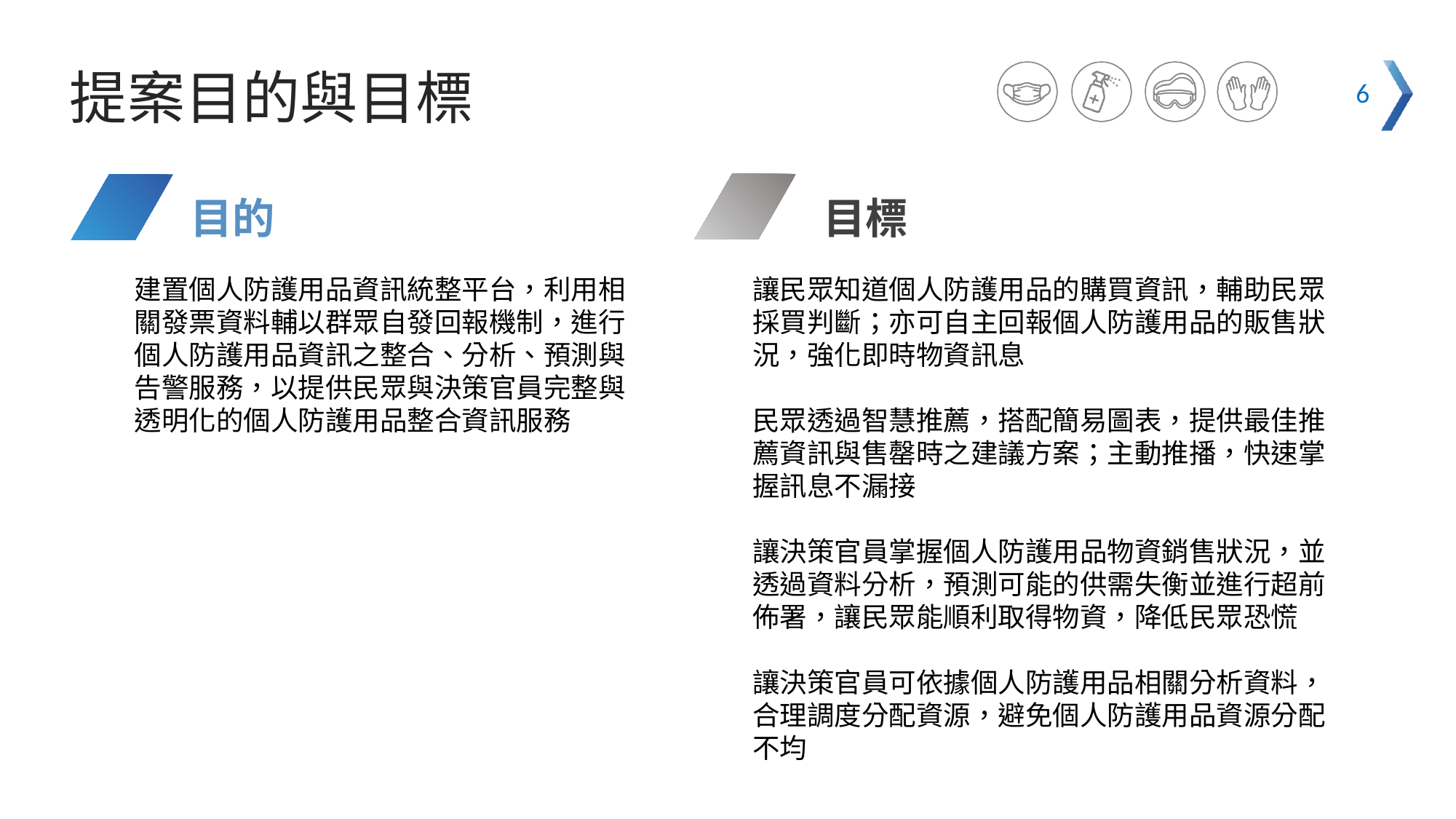

提案目的與目標
6

目的
目標
建置個人防護用品資訊統整平台，利用相關發票資料輔以群眾自發回報機制，進行個人防護用品資訊之整合、分析、預測與告警服務，以提供民眾與決策官員完整與透明化的個人防護用品整合資訊服務
讓民眾知道個人防護用品的購買資訊，輔助民眾採買判斷；亦可自主回報個人防護用品的販售狀況，強化即時物資訊息

民眾透過智慧推薦，搭配簡易圖表，提供最佳推薦資訊與售罄時之建議方案；主動推播，快速掌握訊息不漏接

讓決策官員掌握個人防護用品物資銷售狀況，並透過資料分析，預測可能的供需失衡並進行超前佈署，讓民眾能順利取得物資，降低民眾恐慌

讓決策官員可依據個人防護用品相關分析資料，合理調度分配資源，避免個人防護用品資源分配不均